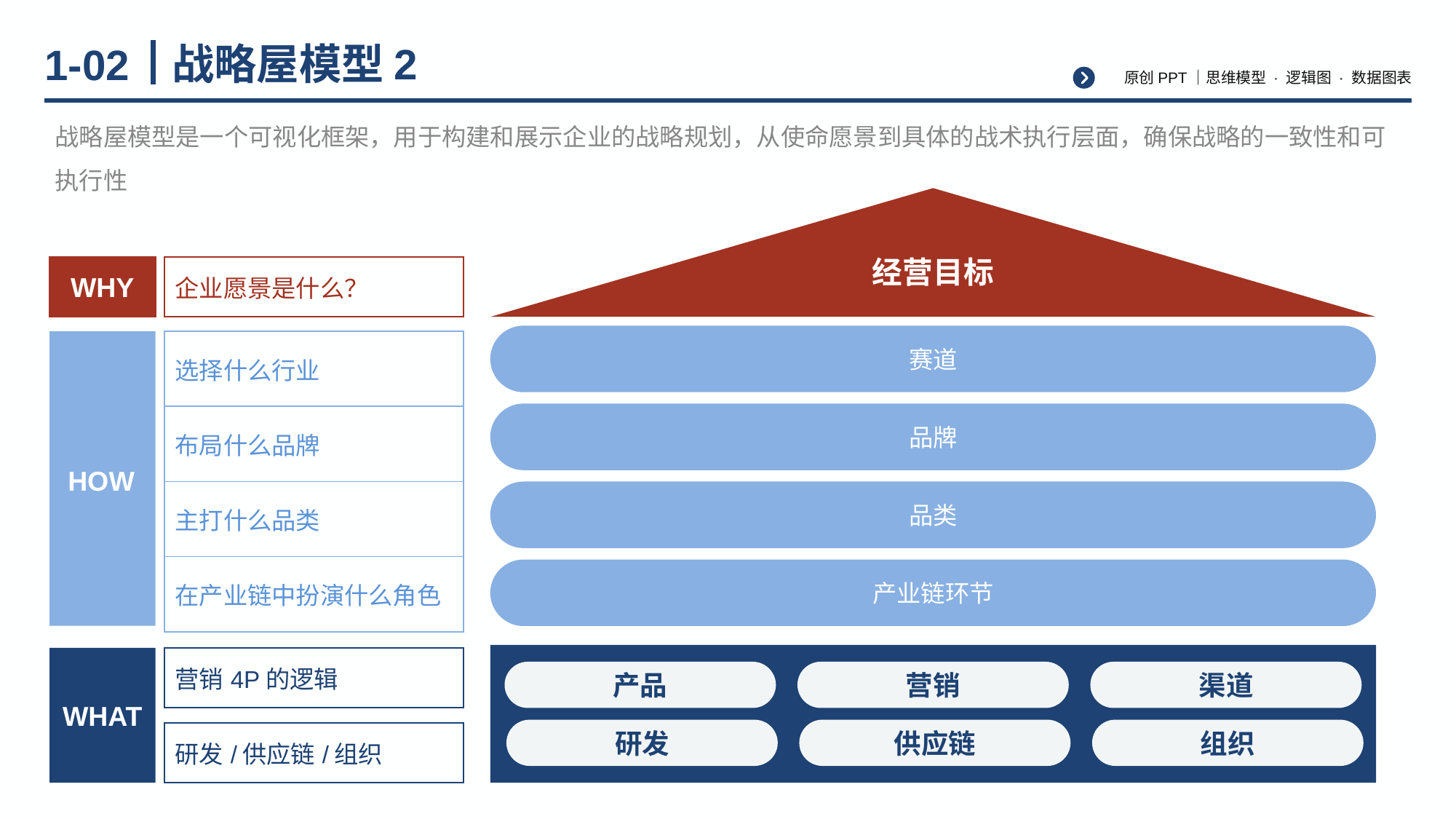

# 战略屋模型2
1-02
战略屋模型是一个可视化框架，用于构建和展示企业的战略规划，从使命愿景到具体的战术执行层面，确保战略的一致性和可执行性

经营目标
|  |
| --- |
| 企业愿景是什么？ |
| --- |
WHY
赛道

| 选择什么行业 |
| --- |
| 布局什么品牌 |
| 主打什么品类 |
| 在产业链中扮演什么角色 |
品牌
HOW
品类
产业链环节

| 营销4P的逻辑 |
| --- |
产品
营销
渠道
研发
供应链
组织
WHAT
| 研发/供应链/组织 |
| --- |